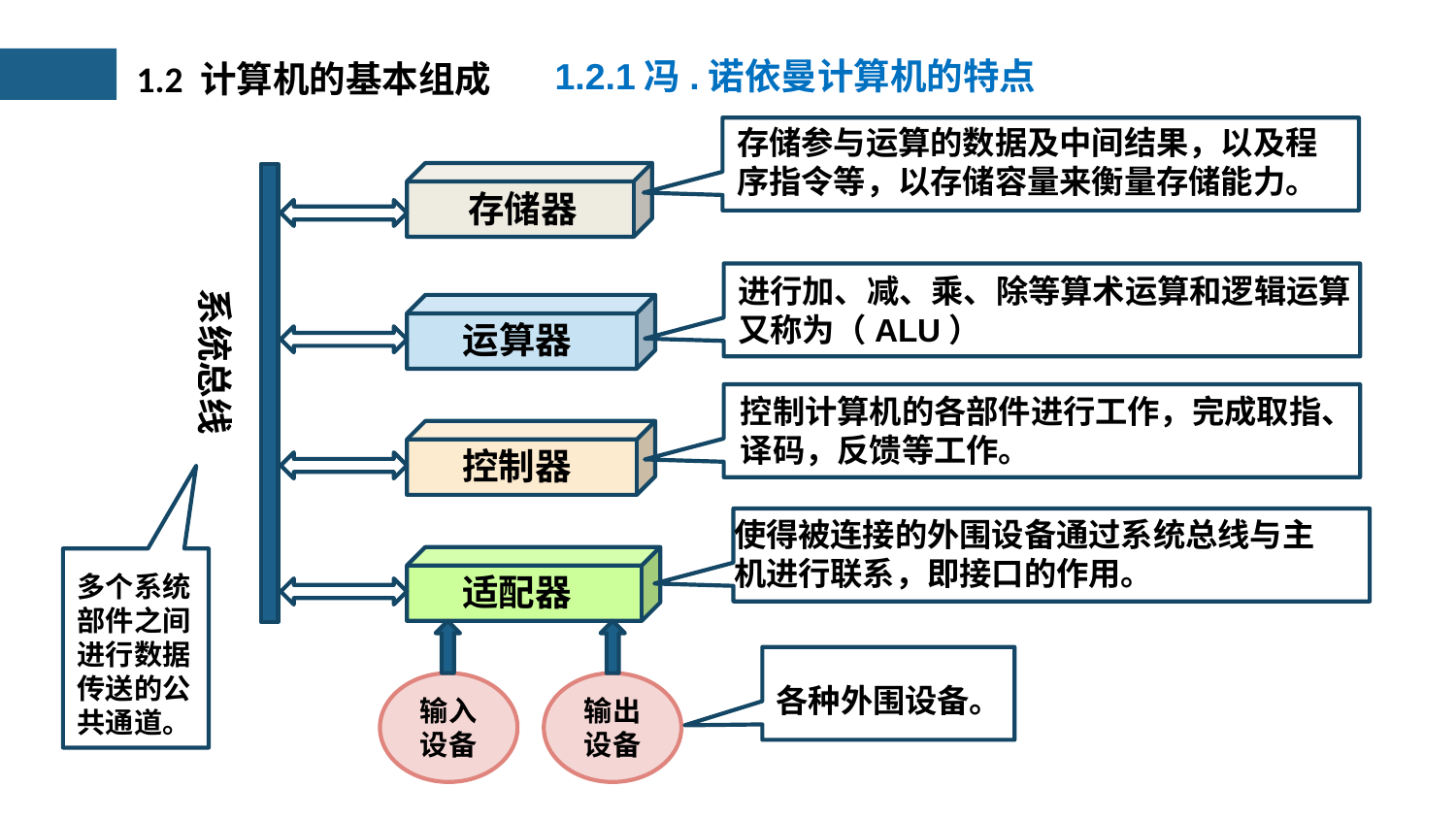

1.2.1冯.诺依曼计算机的特点
1.2 计算机的基本组成
存储参与运算的数据及中间结果，以及程序指令等，以存储容量来衡量存储能力。

存储器

进行加、减、乘、除等算术运算和逻辑运算
又称为（ALU）

系统总线

运算器

控制计算机的各部件进行工作，完成取指、译码，反馈等工作。

控制器

使得被连接的外围设备通过系统总线与主机进行联系，即接口的作用。

适配器

多个系统部件之间进行数据传送的公共通道。

各种外围设备。
输入设备
输出设备